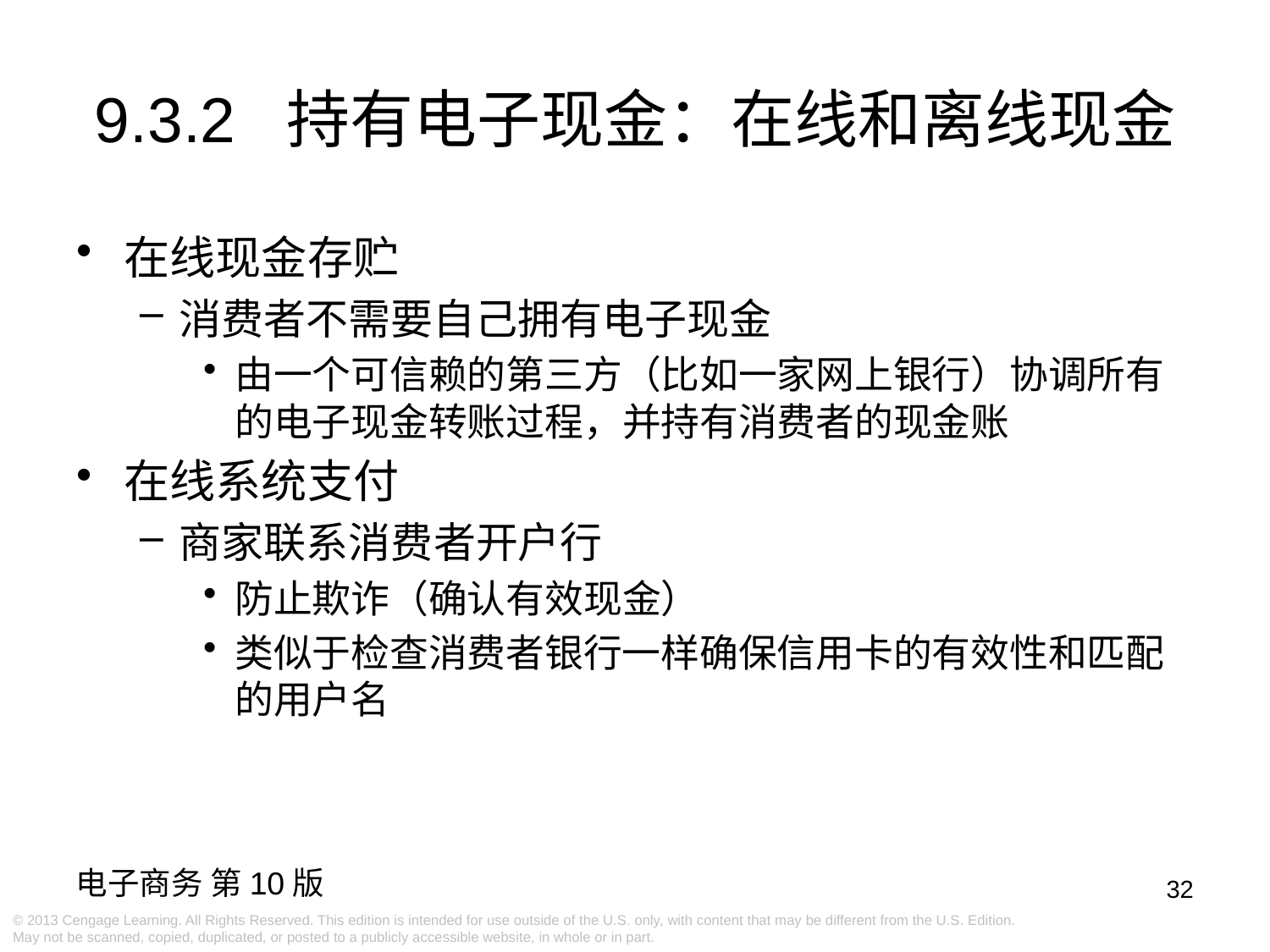

9.3.2  持有电子现金：在线和离线现金
在线现金存贮
消费者不需要自己拥有电子现金
由一个可信赖的第三方（比如一家网上银行）协调所有的电子现金转账过程，并持有消费者的现金账
在线系统支付
商家联系消费者开户行
防止欺诈（确认有效现金）
类似于检查消费者银行一样确保信用卡的有效性和匹配的用户名
32